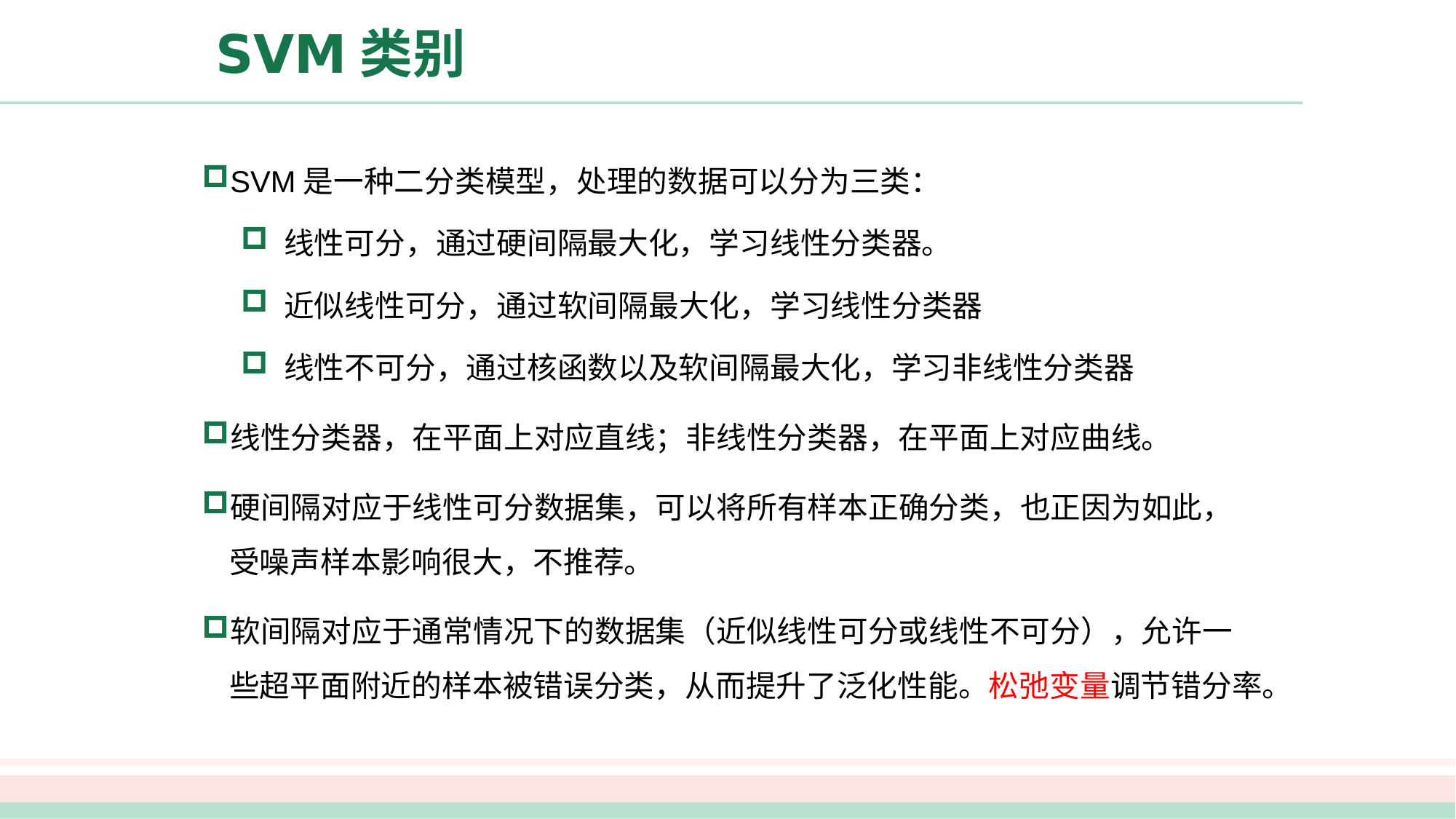

# SVM类别
SVM是一种二分类模型，处理的数据可以分为三类：
线性可分，通过硬间隔最大化，学习线性分类器。
近似线性可分，通过软间隔最大化，学习线性分类器
线性不可分，通过核函数以及软间隔最大化，学习非线性分类器
线性分类器，在平面上对应直线；非线性分类器，在平面上对应曲线。
硬间隔对应于线性可分数据集，可以将所有样本正确分类，也正因为如此，受噪声样本影响很大，不推荐。
软间隔对应于通常情况下的数据集（近似线性可分或线性不可分），允许一些超平面附近的样本被错误分类，从而提升了泛化性能。松弛变量调节错分率。